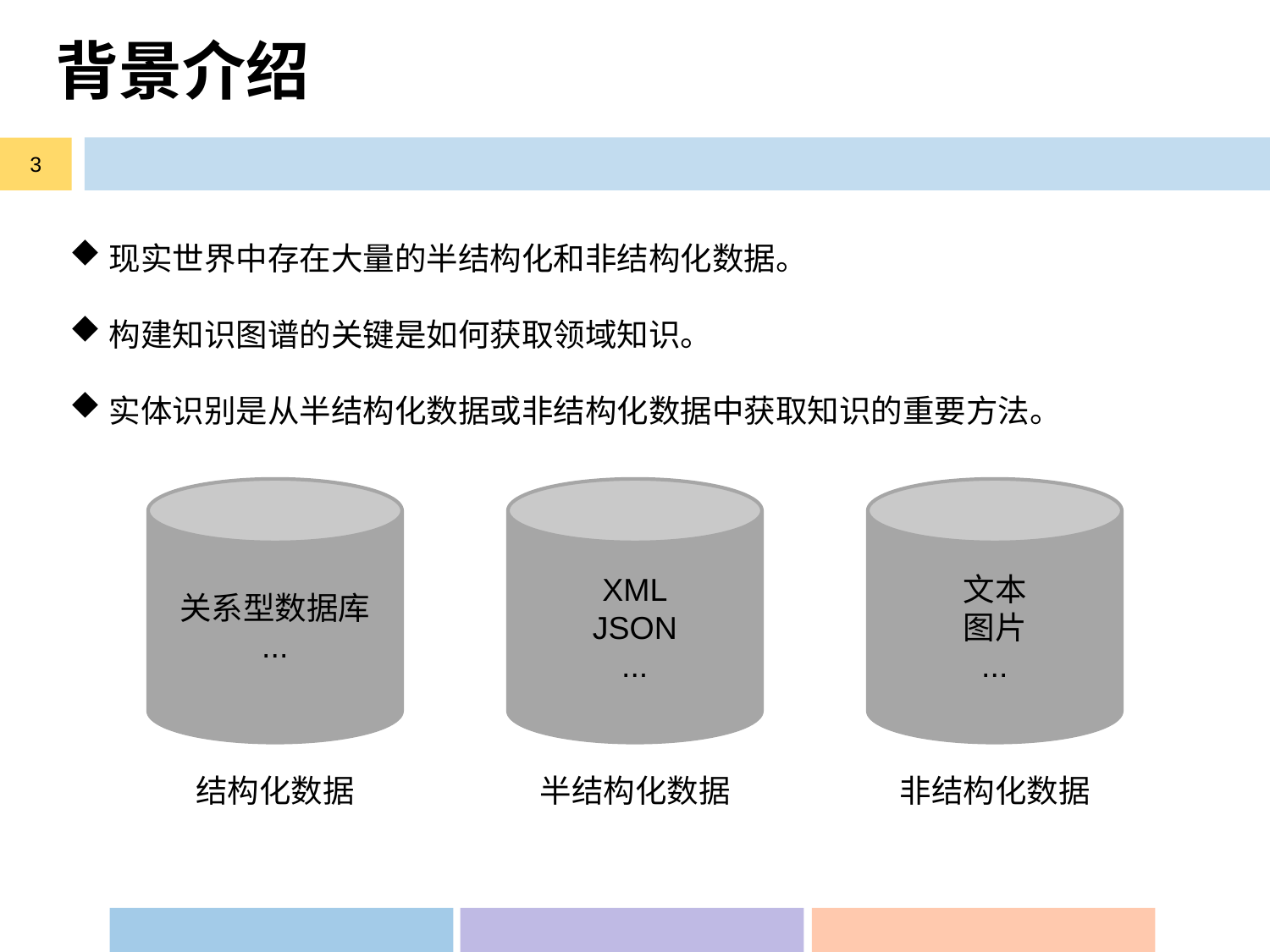

# 背景介绍
3
现实世界中存在大量的半结构化和非结构化数据。

构建知识图谱的关键是如何获取领域知识。

实体识别是从半结构化数据或非结构化数据中获取知识的重要方法。

关系型数据库
...

XML
JSON
...
文本
图片
...
结构化数据
半结构化数据
非结构化数据